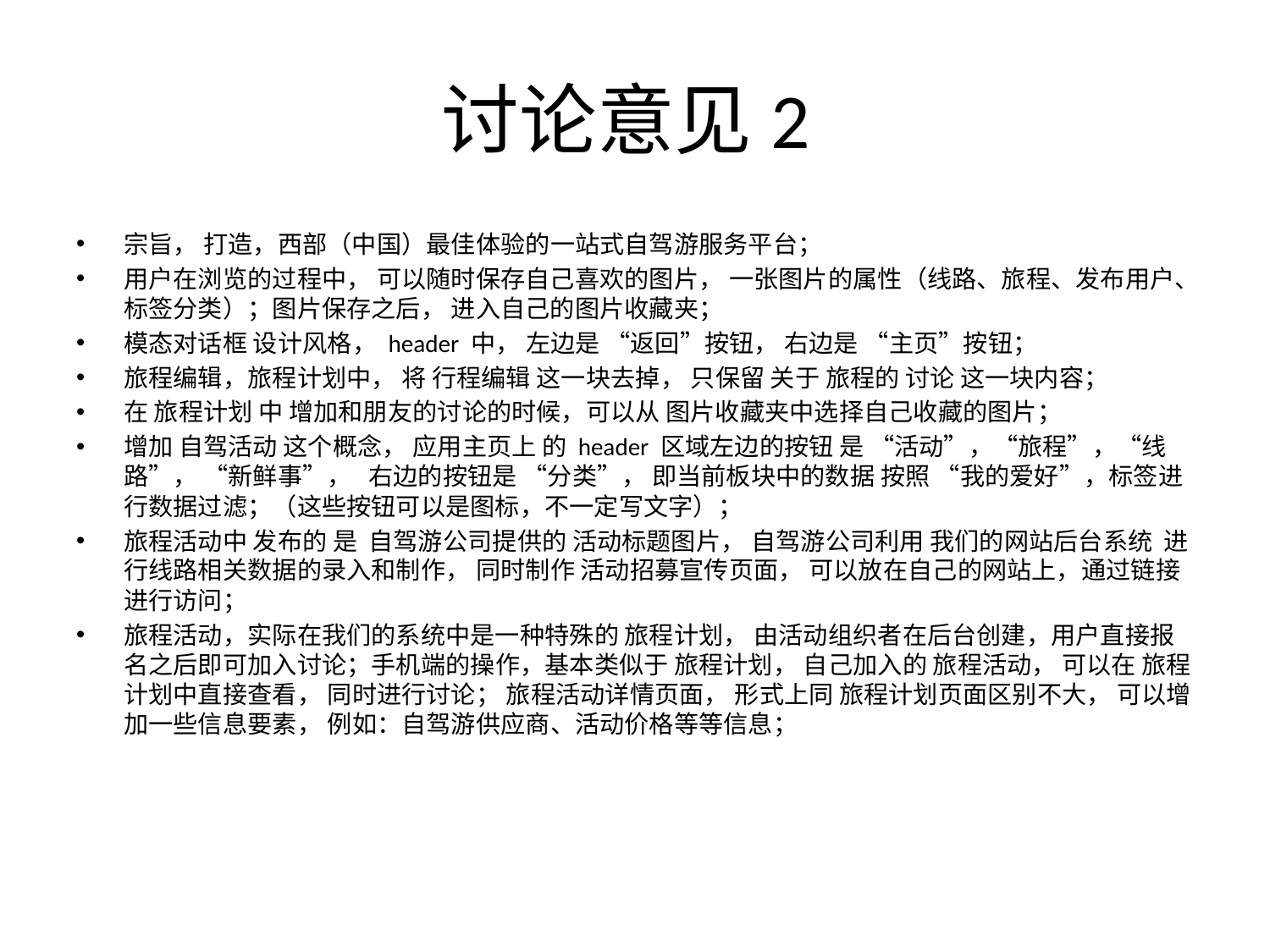

# 讨论意见2
宗旨， 打造，西部（中国）最佳体验的一站式自驾游服务平台；
用户在浏览的过程中， 可以随时保存自己喜欢的图片， 一张图片的属性（线路、旅程、发布用户、标签分类）；图片保存之后， 进入自己的图片收藏夹；
模态对话框 设计风格， header 中， 左边是 “返回”按钮， 右边是 “主页”按钮；
旅程编辑，旅程计划中， 将 行程编辑 这一块去掉， 只保留 关于 旅程的 讨论 这一块内容；
在 旅程计划 中 增加和朋友的讨论的时候，可以从 图片收藏夹中选择自己收藏的图片；
增加 自驾活动 这个概念， 应用主页上 的 header 区域左边的按钮 是 “活动”，“旅程”，“线路”， “新鲜事”，   右边的按钮是 “分类”， 即当前板块中的数据 按照 “我的爱好”，标签进行数据过滤；（这些按钮可以是图标，不一定写文字）；
旅程活动中 发布的 是  自驾游公司提供的 活动标题图片， 自驾游公司利用 我们的网站后台系统  进行线路相关数据的录入和制作， 同时制作 活动招募宣传页面， 可以放在自己的网站上，通过链接进行访问；
旅程活动，实际在我们的系统中是一种特殊的 旅程计划， 由活动组织者在后台创建，用户直接报名之后即可加入讨论；手机端的操作，基本类似于 旅程计划， 自己加入的 旅程活动， 可以在 旅程计划中直接查看， 同时进行讨论； 旅程活动详情页面， 形式上同 旅程计划页面区别不大， 可以增加一些信息要素， 例如：自驾游供应商、活动价格等等信息；